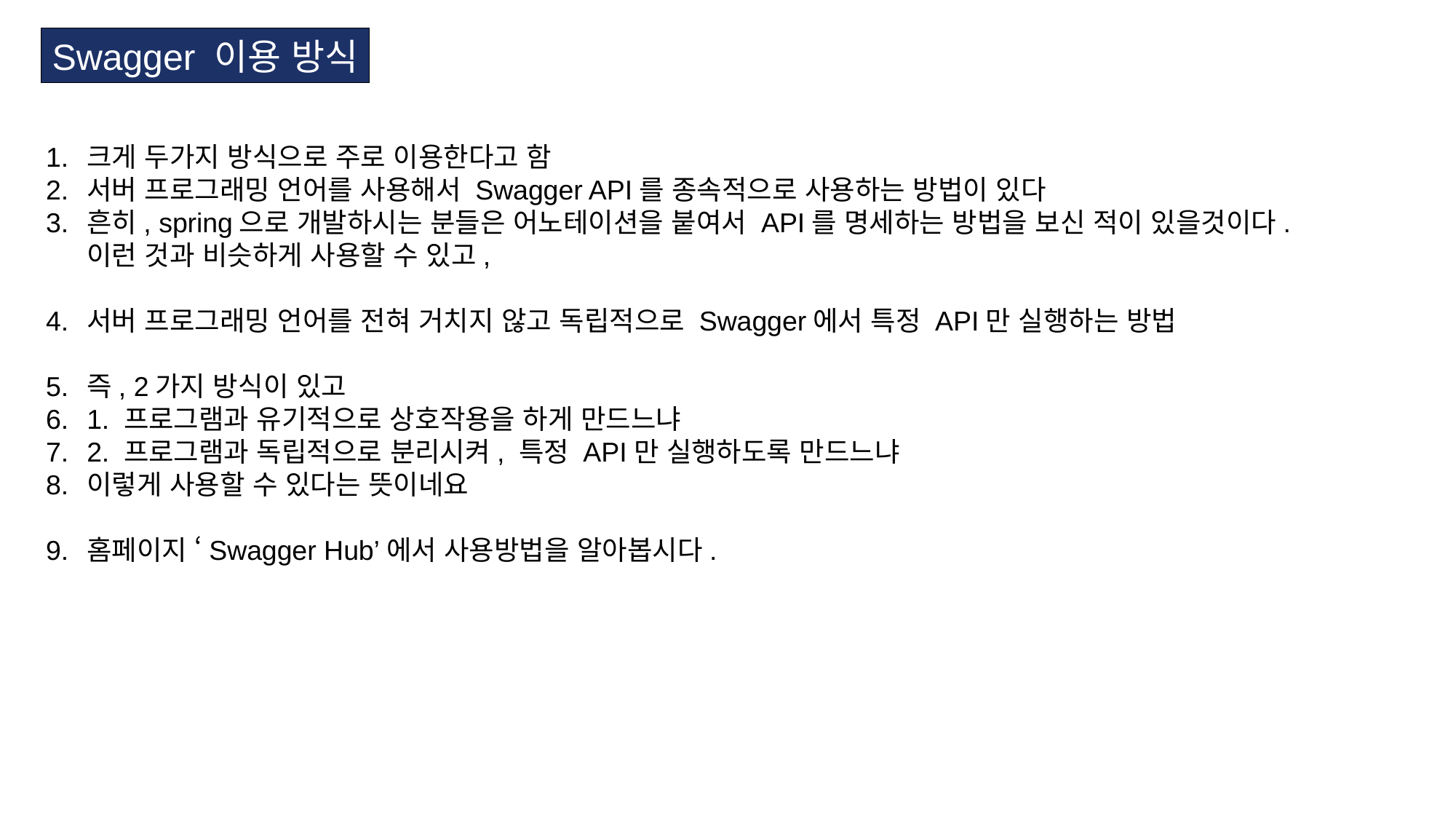

Swagger 이용 방식
크게 두가지 방식으로 주로 이용한다고 함
서버 프로그래밍 언어를 사용해서 Swagger API를 종속적으로 사용하는 방법이 있다
흔히, spring으로 개발하시는 분들은 어노테이션을 붙여서 API를 명세하는 방법을 보신 적이 있을것이다.
이런 것과 비슷하게 사용할 수 있고,

서버 프로그래밍 언어를 전혀 거치지 않고 독립적으로 Swagger에서 특정 API만 실행하는 방법

즉, 2가지 방식이 있고
1. 프로그램과 유기적으로 상호작용을 하게 만드느냐
2. 프로그램과 독립적으로 분리시켜, 특정 API만 실행하도록 만드느냐
이렇게 사용할 수 있다는 뜻이네요

홈페이지 ‘Swagger Hub’에서 사용방법을 알아봅시다.